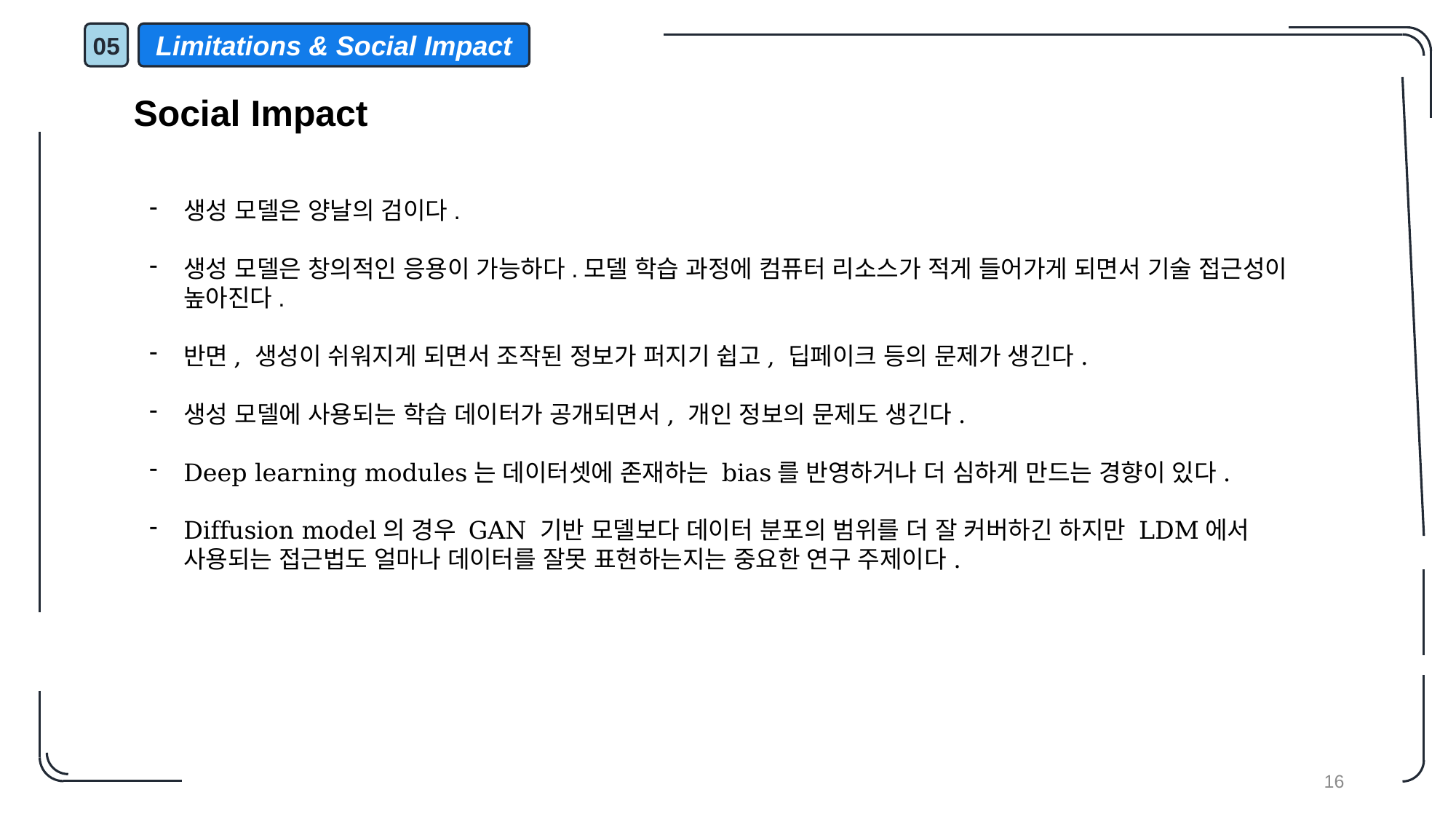

05
Limitations & Social Impact

Social Impact
생성 모델은 양날의 검이다.

생성 모델은 창의적인 응용이 가능하다.모델 학습 과정에 컴퓨터 리소스가 적게 들어가게 되면서 기술 접근성이 높아진다.

반면, 생성이 쉬워지게 되면서 조작된 정보가 퍼지기 쉽고, 딥페이크 등의 문제가 생긴다.

생성 모델에 사용되는 학습 데이터가 공개되면서, 개인 정보의 문제도 생긴다.

Deep learning modules는 데이터셋에 존재하는 bias를 반영하거나 더 심하게 만드는 경향이 있다.

Diffusion model의 경우 GAN 기반 모델보다 데이터 분포의 범위를 더 잘 커버하긴 하지만 LDM에서 사용되는 접근법도 얼마나 데이터를 잘못 표현하는지는 중요한 연구 주제이다.

16